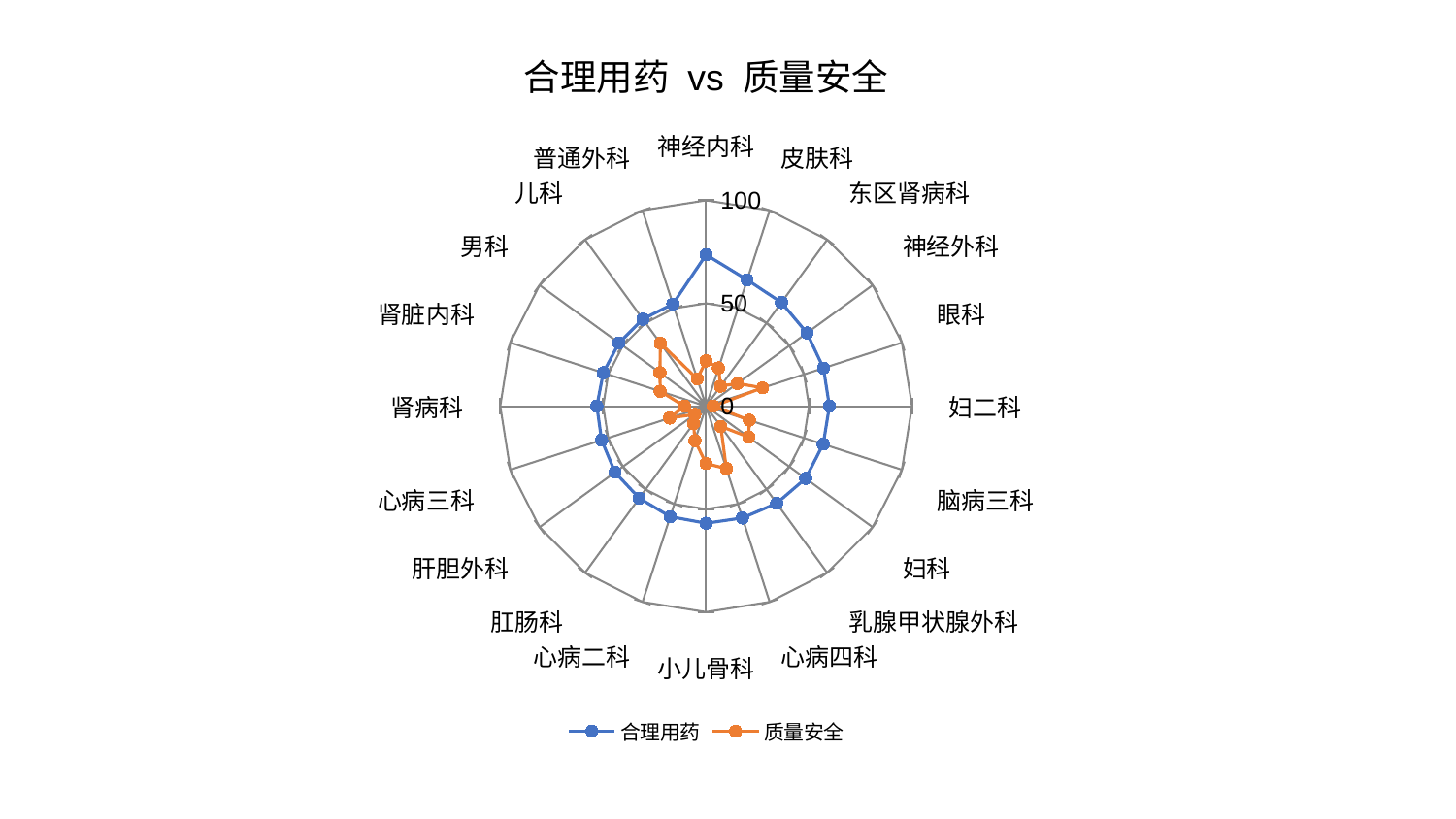

### Chart: 合理用药 vs 质量安全

| Category | 合理用药 | 质量安全 |
|---|---|---|
| 神经内科 | 73.57864192658975 | 22.024066999601587 |
| 皮肤科 | 64.55610207015047 | 19.54764597457452 |
| 东区肾病科 | 62.27651371623764 | 12.005997164563343 |
| 神经外科 | 60.54862018028877 | 18.790899369143574 |
| 眼科 | 59.92844856603648 | 28.842496210808825 |
| 妇二科 | 59.904925472367516 | 3.4853640559950065 |
| 脑病三科 | 59.80450789824049 | 22.113240625579607 |
| 妇科 | 59.74755011932353 | 25.538436327672763 |
| 乳腺甲状腺外科 | 58.33867618728992 | 12.138297941208368 |
| 心病四科 | 57.093761165443 | 31.879347633566244 |
| 小儿骨科 | 56.890563495950666 | 27.882708806858897 |
| 心病二科 | 56.42074324970156 | 17.617467832980843 |
| 肛肠科 | 55.251037945153016 | 10.408519776856064 |
| 肝胆外科 | 54.693617830036345 | 6.807634741451118 |
| 心病三科 | 53.37637125869675 | 18.610490135853883 |
| 肾病科 | 53.086795849164304 | 10.509127754625188 |
| 肾脏内科 | 52.53080065001345 | 23.437865717374176 |
| 男科 | 52.33806059453395 | 27.728872812981507 |
| 儿科 | 52.281983429252335 | 37.83761025009092 |
| 普通外科 | 52.206065652857404 | 13.984894703686155 |
49